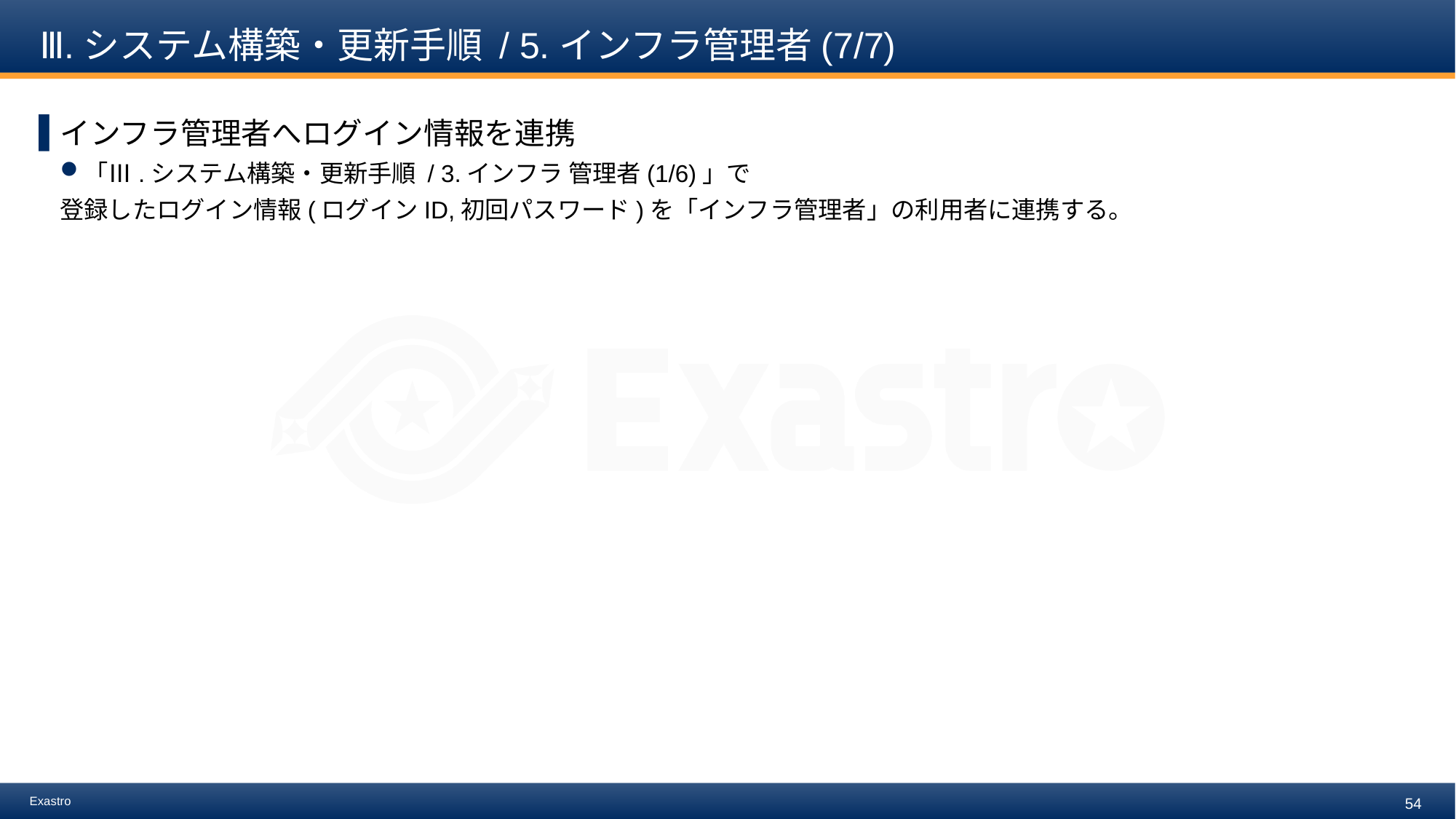

# Ⅲ.システム構築・更新手順 / 5.インフラ管理者(7/7)
インフラ管理者へログイン情報を連携
「Ⅲ.システム構築・更新手順 / 3.インフラ 管理者(1/6)」で
登録したログイン情報(ログインID,初回パスワード)を「インフラ管理者」の利用者に連携する。